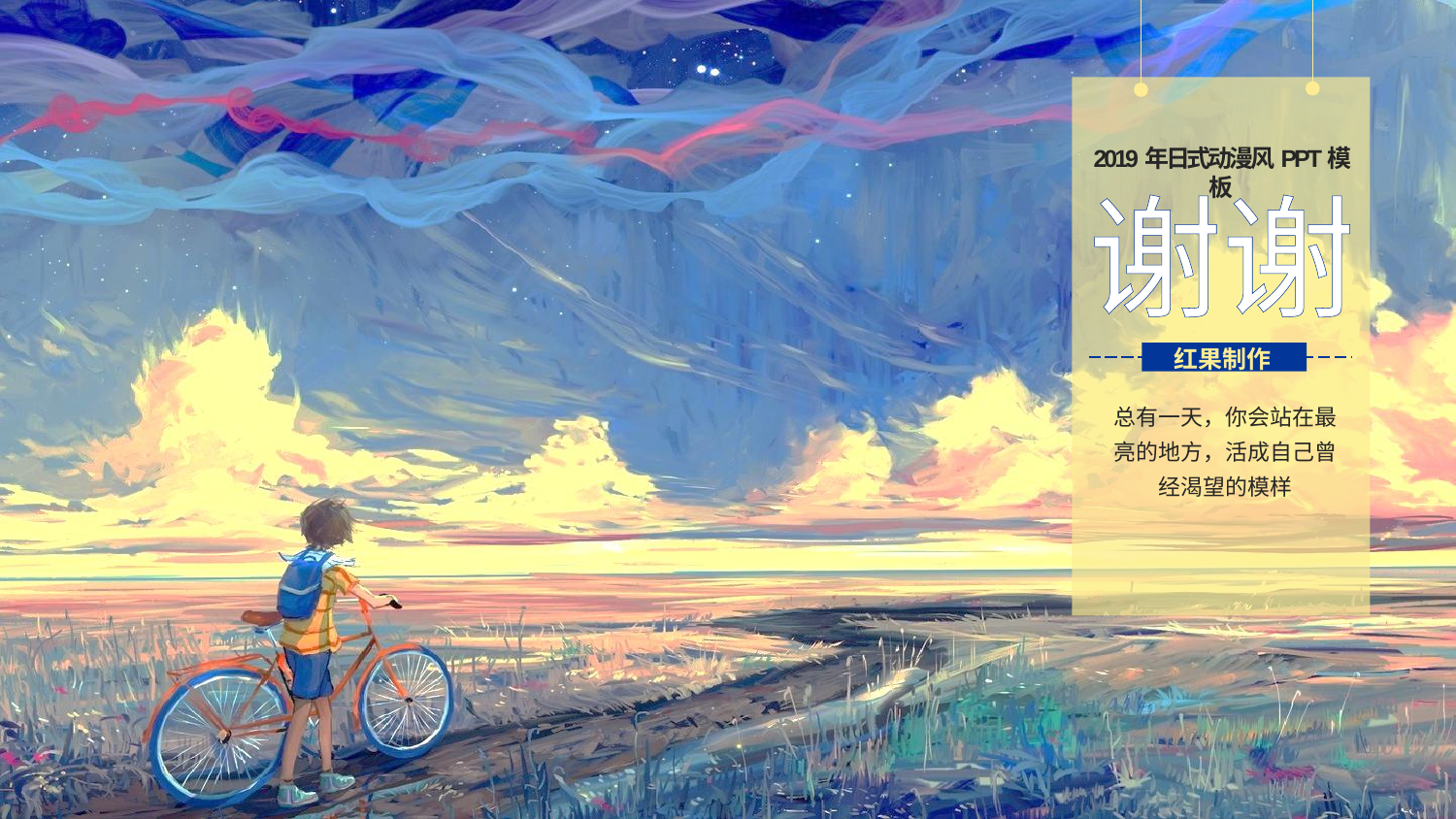

2019年日式动漫风PPT模板
谢谢
红果制作

总有一天，你会站在最亮的地方，活成自己曾经渴望的模样